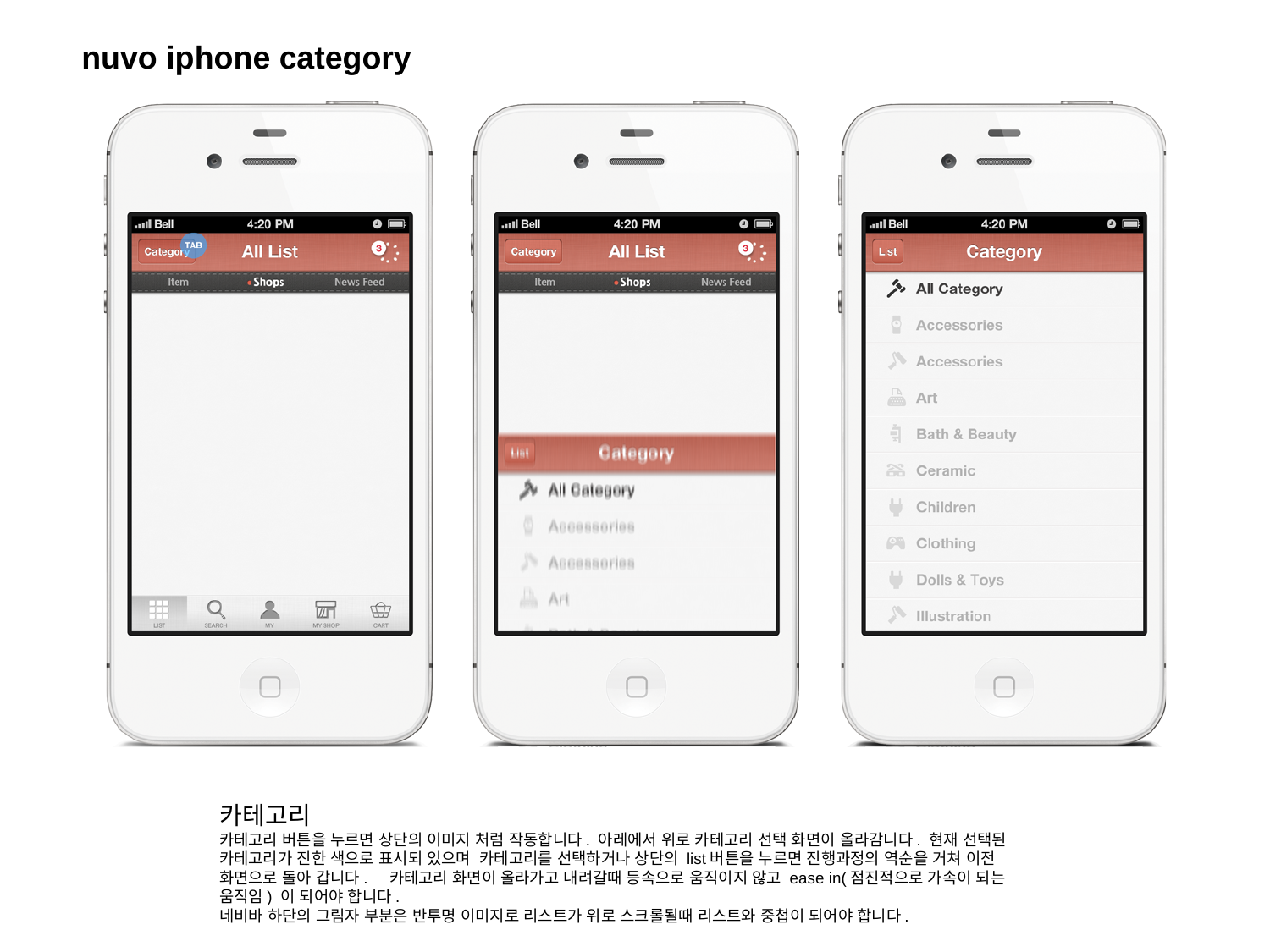

# nuvo iphone category

카테고리
카테고리 버튼을 누르면 상단의 이미지 처럼 작동합니다. 아레에서 위로 카테고리 선택 화면이 올라감니다. 현재 선택된 카테고리가 진한 색으로 표시되 있으며  카테고리를 선택하거나 상단의 list버튼을 누르면 진행과정의 역순을 거쳐 이전 화면으로 돌아 갑니다.    카테고리 화면이 올라가고 내려갈때 등속으로 움직이지 않고 ease in(점진적으로 가속이 되는 움직임) 이 되어야 합니다.
네비바 하단의 그림자 부분은 반투명 이미지로 리스트가 위로 스크롤될때 리스트와 중첩이 되어야 합니다.